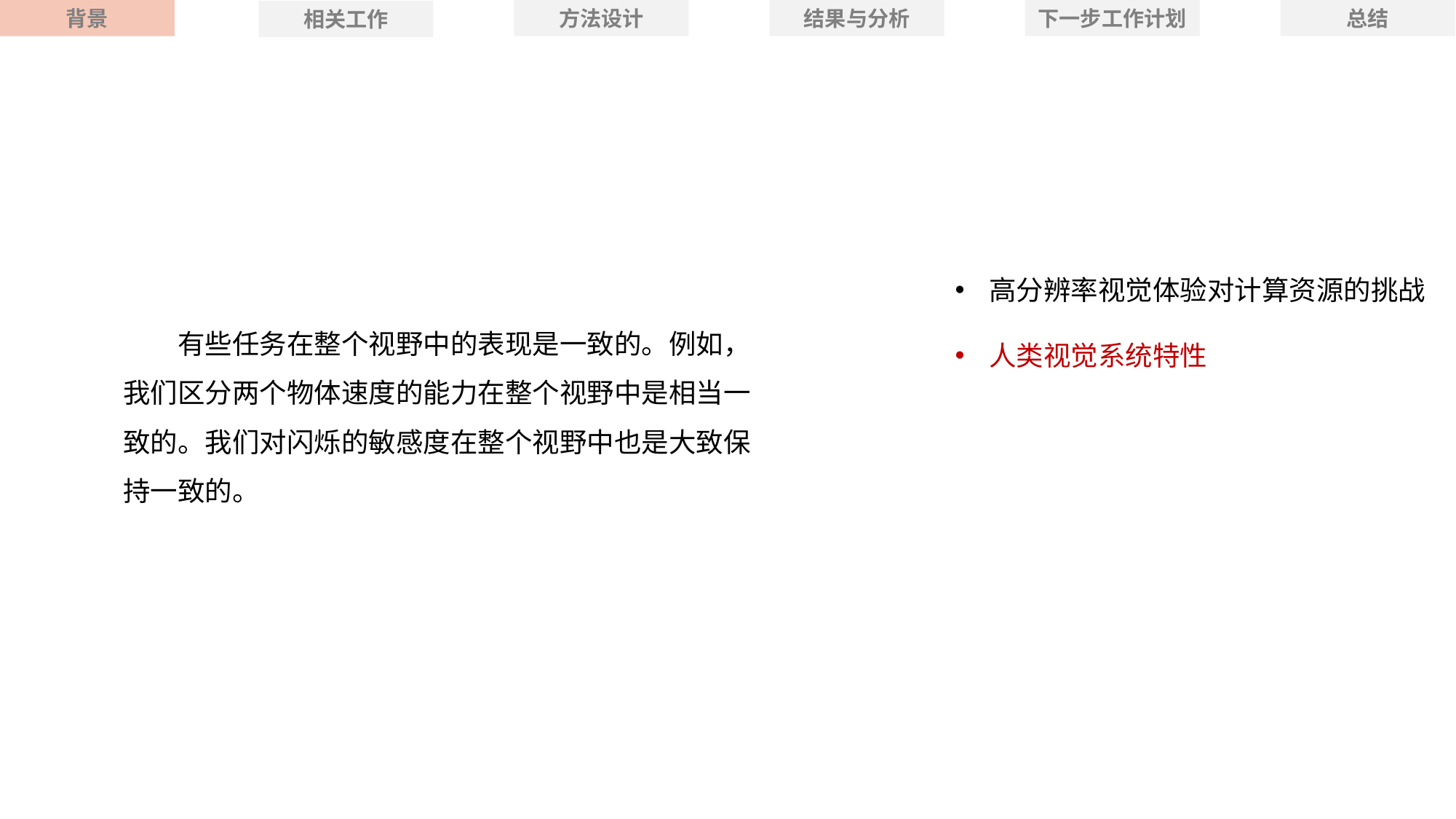

背景
方法设计
结果与分析
下一步工作计划
总结
相关工作
高分辨率视觉体验对计算资源的挑战
人类视觉系统特性

有些任务在整个视野中的表现是一致的。例如，我们区分两个物体速度的能力在整个视野中是相当一致的。我们对闪烁的敏感度在整个视野中也是大致保持一致的。